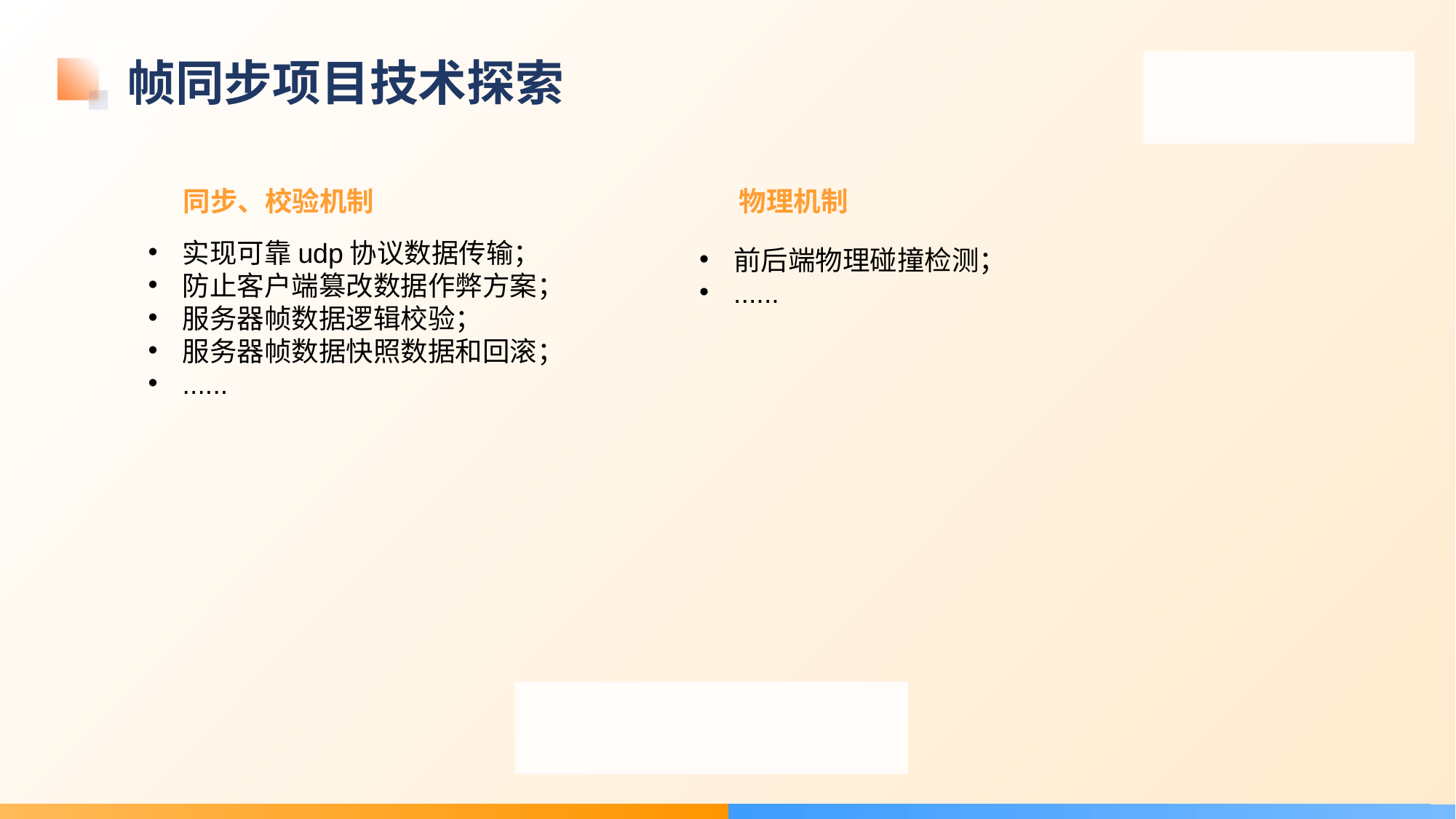

# 帧同步项目技术探索

同步、校验机制
物理机制
实现可靠udp协议数据传输；
防止客户端篡改数据作弊方案；
服务器帧数据逻辑校验；
服务器帧数据快照数据和回滚；
......
前后端物理碰撞检测；
......